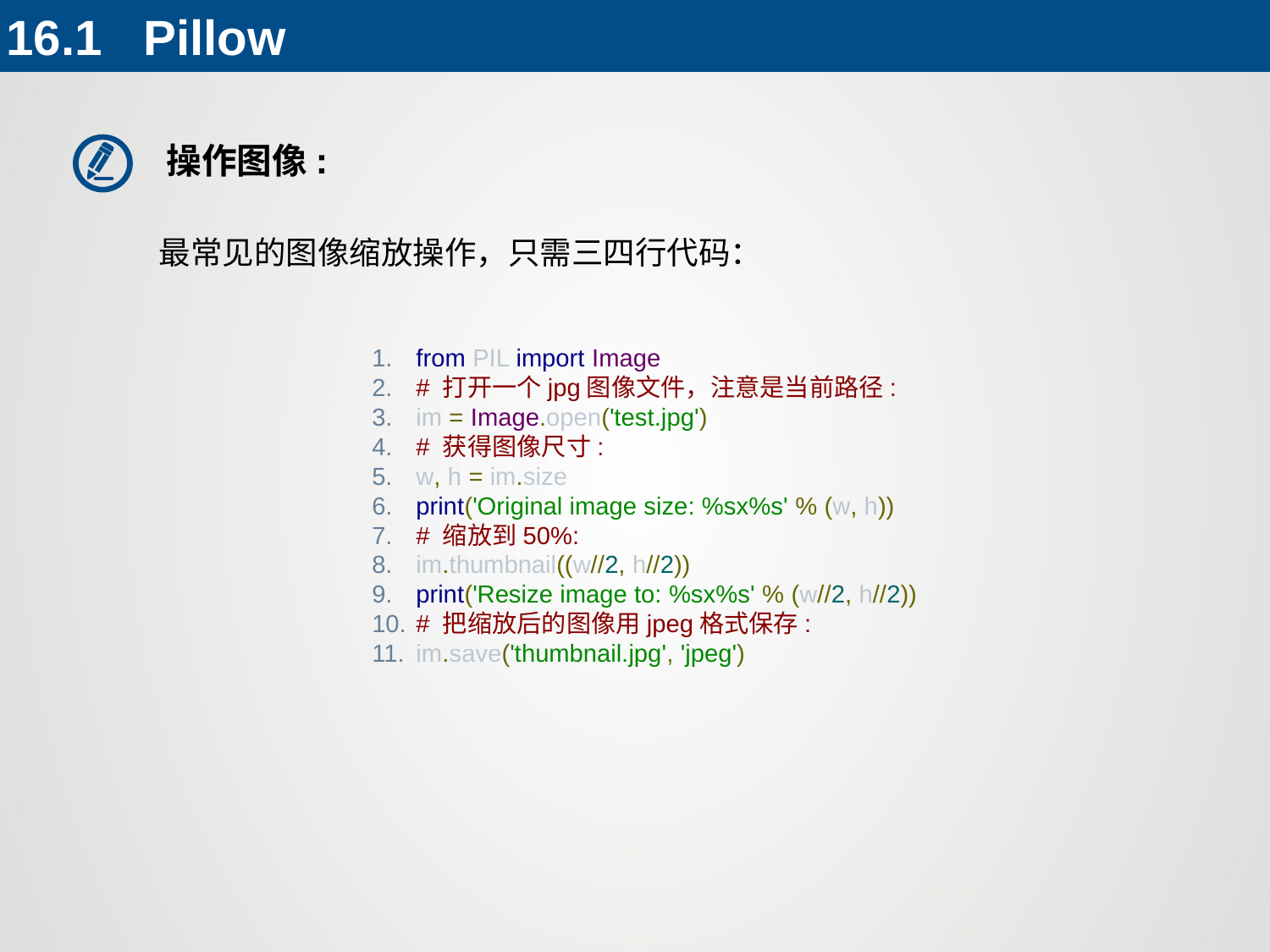

16.1   Pillow
操作图像:

        最常见的图像缩放操作，只需三四行代码：
from PIL import Image
# 打开一个jpg图像文件，注意是当前路径:
im = Image.open('test.jpg')
# 获得图像尺寸:
w, h = im.size
print('Original image size: %sx%s' % (w, h))
# 缩放到50%:
im.thumbnail((w//2, h//2))
print('Resize image to: %sx%s' % (w//2, h//2))
# 把缩放后的图像用jpeg格式保存:
im.save('thumbnail.jpg', 'jpeg')